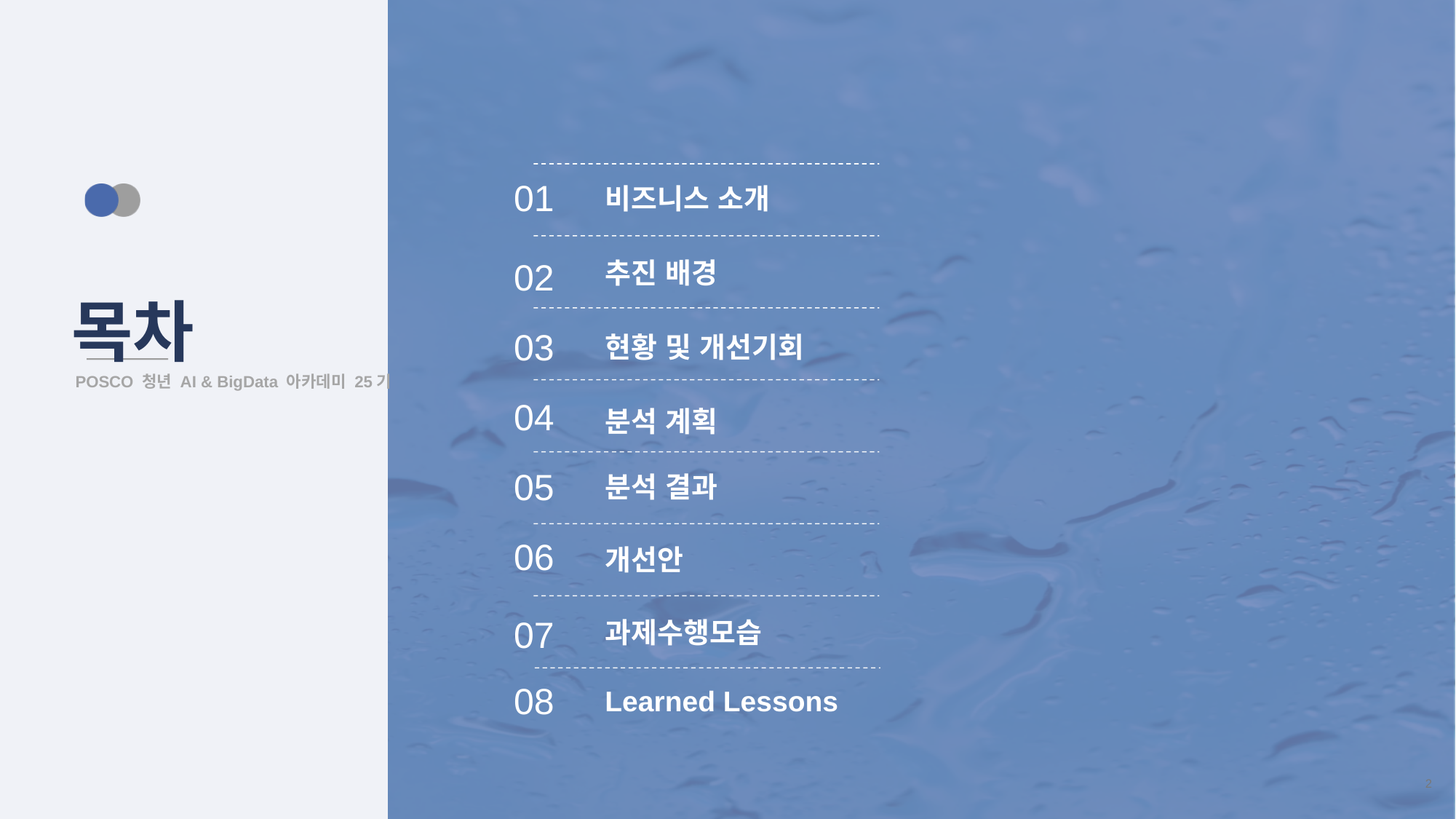

01
비즈니스 소개
02
추진 배경
목차
03
현황 및 개선기회
POSCO 청년 AI & BigData 아카데미 25기
04
분석 계획
05
분석 결과
06
개선안
07
과제수행모습
08
Learned Lessons
2